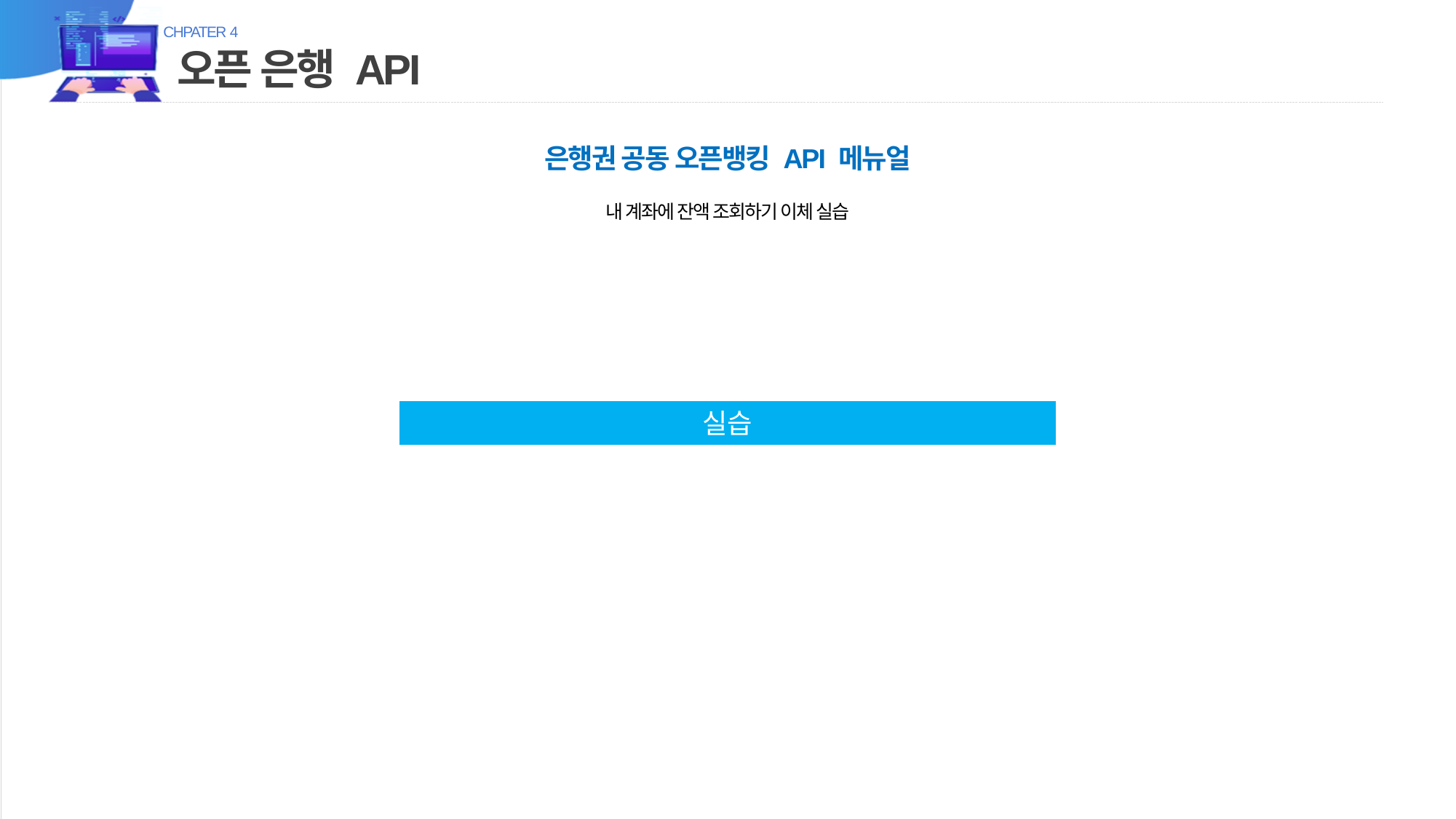

CHPATER 4
# 오픈 은행 API
은행권 공동 오픈뱅킹 API 메뉴얼

내 계좌에 잔액 조회하기 이체 실습
실습